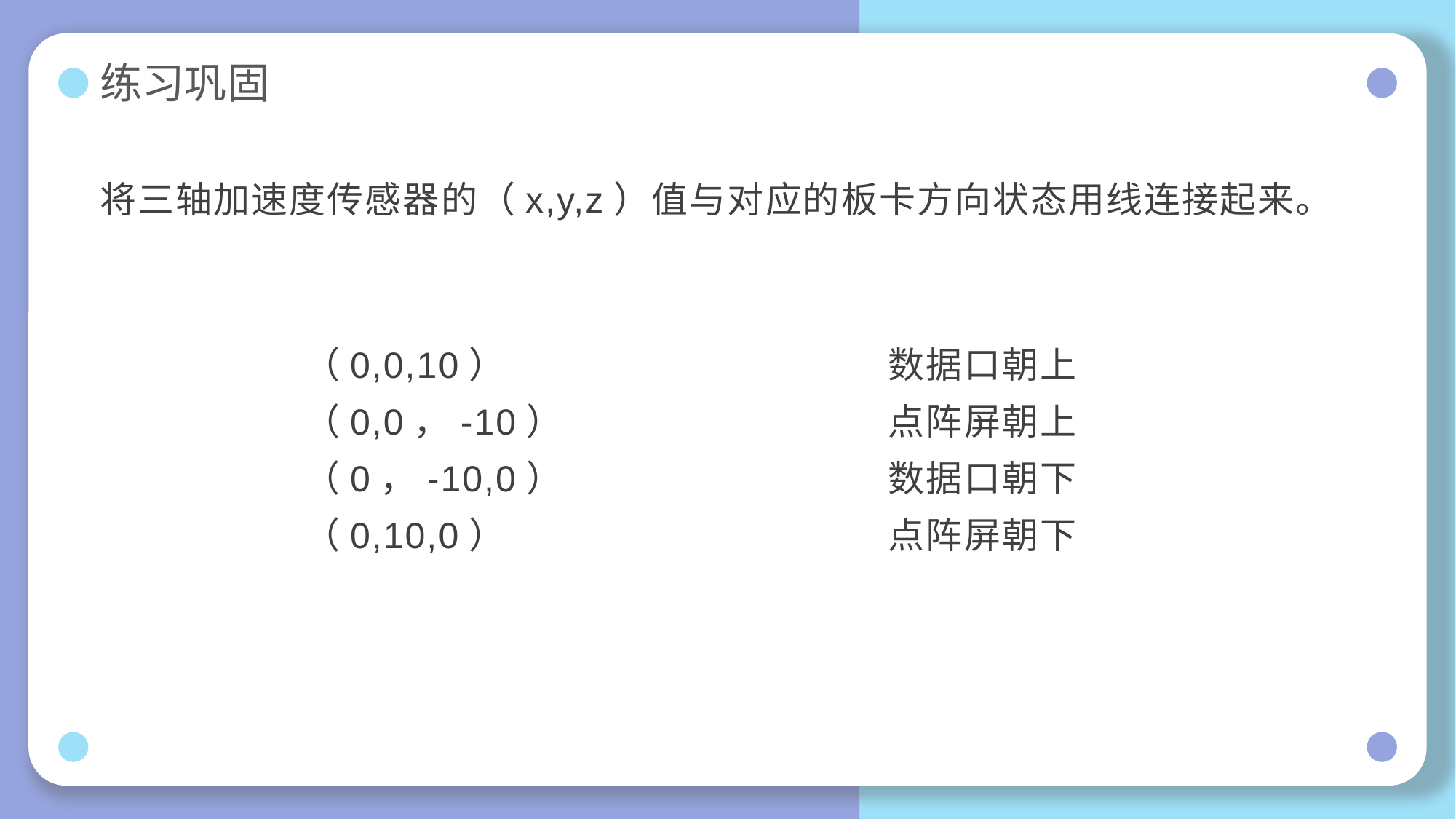

# 练习巩固
将三轴加速度传感器的（x,y,z）值与对应的板卡方向状态用线连接起来。
（0,0,10）
（0,0，-10）
（0，-10,0）
（0,10,0）
数据口朝上
点阵屏朝上
数据口朝下
点阵屏朝下